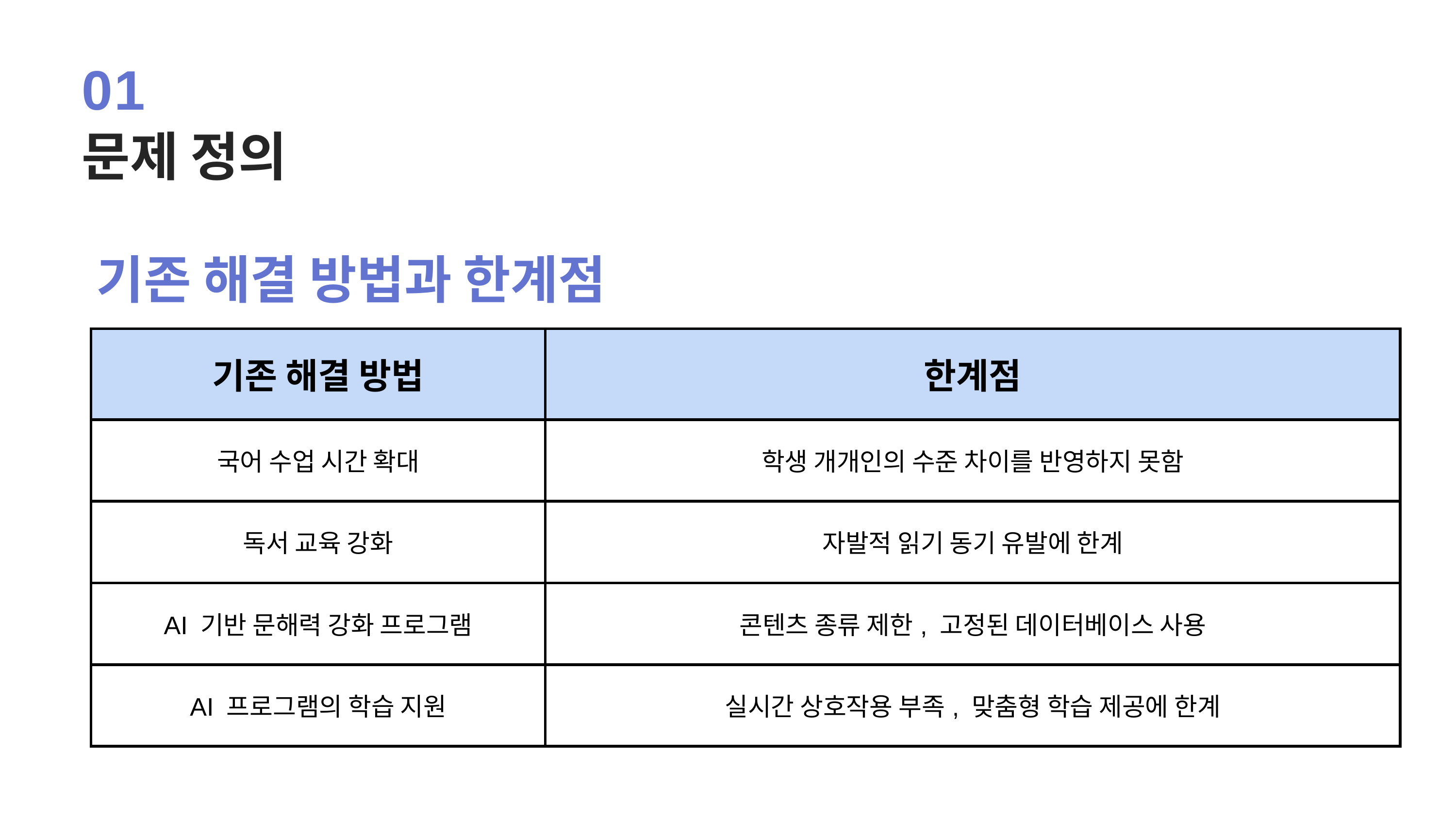

01
문제 정의
기존 해결 방법과 한계점
| 기존 해결 방법 | 한계점 |
| --- | --- |
| 국어 수업 시간 확대 | 학생 개개인의 수준 차이를 반영하지 못함 |
| 독서 교육 강화 | 자발적 읽기 동기 유발에 한계 |
| AI 기반 문해력 강화 프로그램 | 콘텐츠 종류 제한, 고정된 데이터베이스 사용 |
| AI 프로그램의 학습 지원 | 실시간 상호작용 부족, 맞춤형 학습 제공에 한계 |